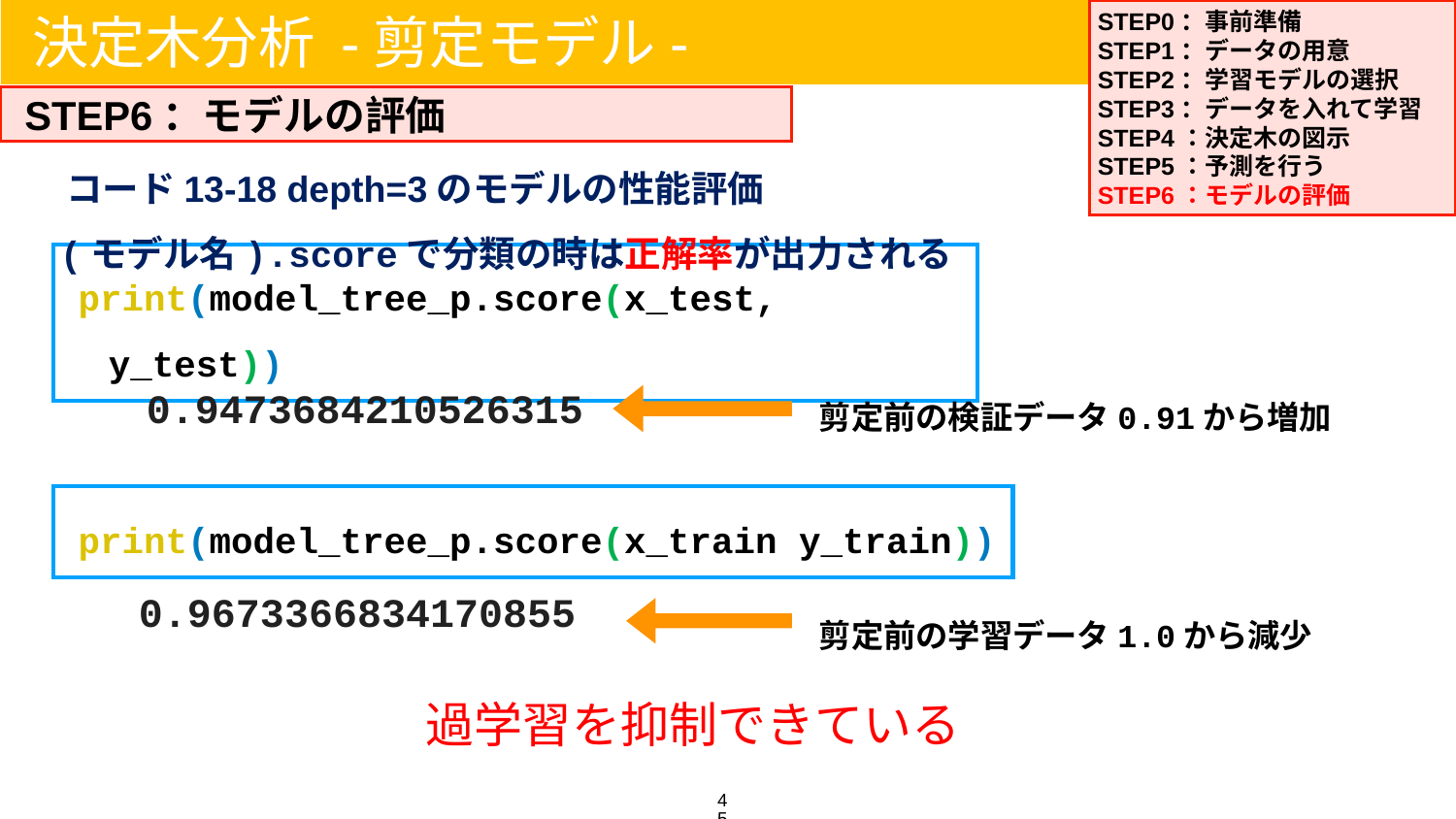

STEP0：事前準備
STEP1：データの用意
STEP2：学習モデルの選択
STEP3：データを入れて学習
STEP4：決定木の図示
STEP5：予測を行う
STEP6：モデルの評価

決定木分析 -剪定モデル-
STEP6：モデルの評価
コード13-18 depth=3のモデルの性能評価
(モデル名).scoreで分類の時は正解率が出力される
print(model_tree_p.score(x_test, y_test))
剪定前の検証データ0.91から増加
0.9473684210526315

print(model_tree_p.score(x_train y_train))
0.9673366834170855
剪定前の学習データ1.0から減少

過学習を抑制できている
45